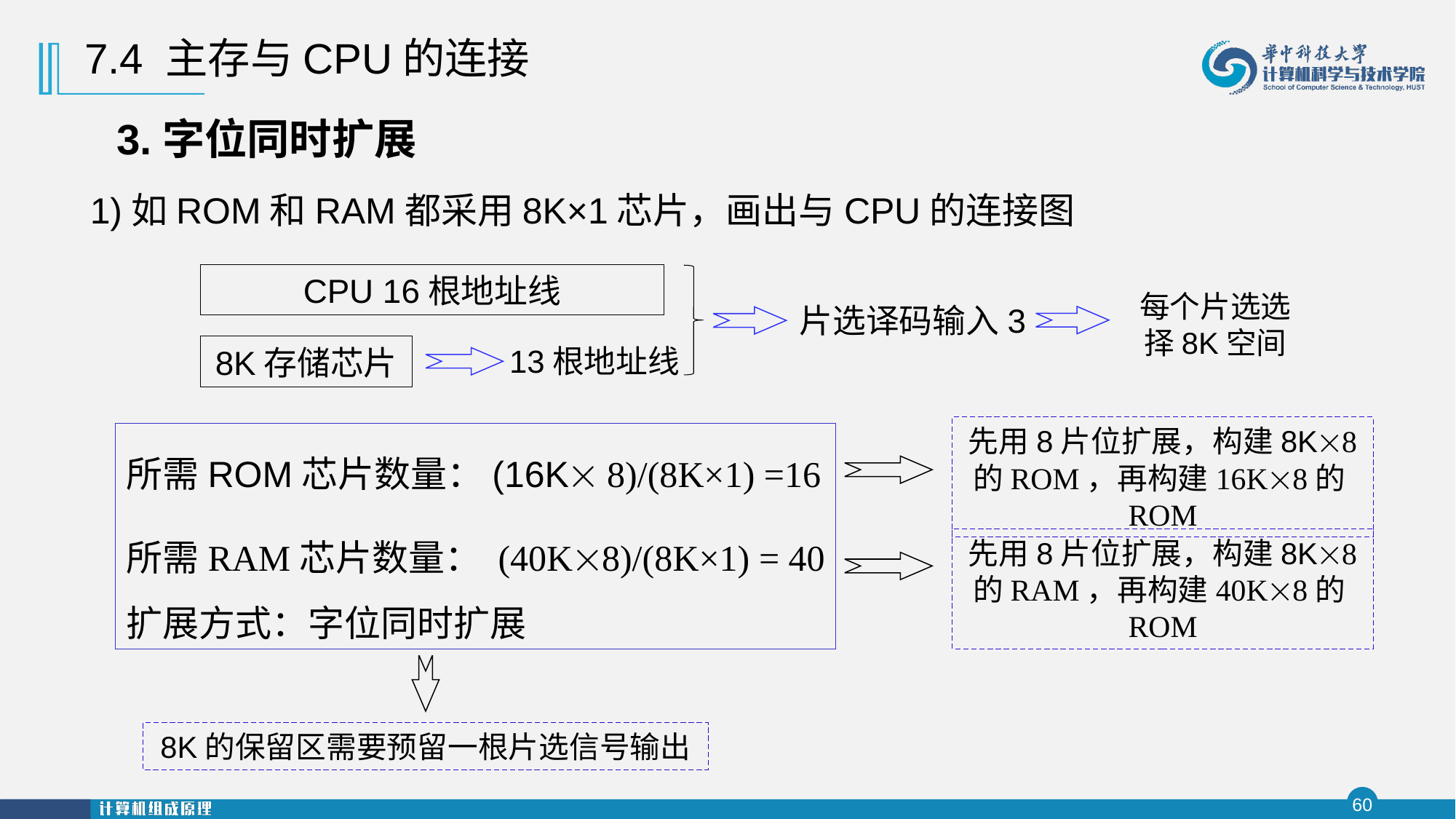

7.4 主存与CPU的连接
# 3.字位同时扩展
1)如ROM和RAM都采用8K×1芯片，画出与CPU的连接图
CPU 16根地址线

每个片选选择8K空间
片选译码输入3

13根地址线
8K存储芯片

先用8片位扩展，构建8K×8 的ROM，再构建16K×8的ROM
所需ROM芯片数量：(16K× 8)/(8K×1) =16
所需RAM芯片数量： (40K×8)/(8K×1) = 40
扩展方式：字位同时扩展

先用8片位扩展，构建8K×8 的RAM，再构建40K×8的ROM

8K的保留区需要预留一根片选信号输出